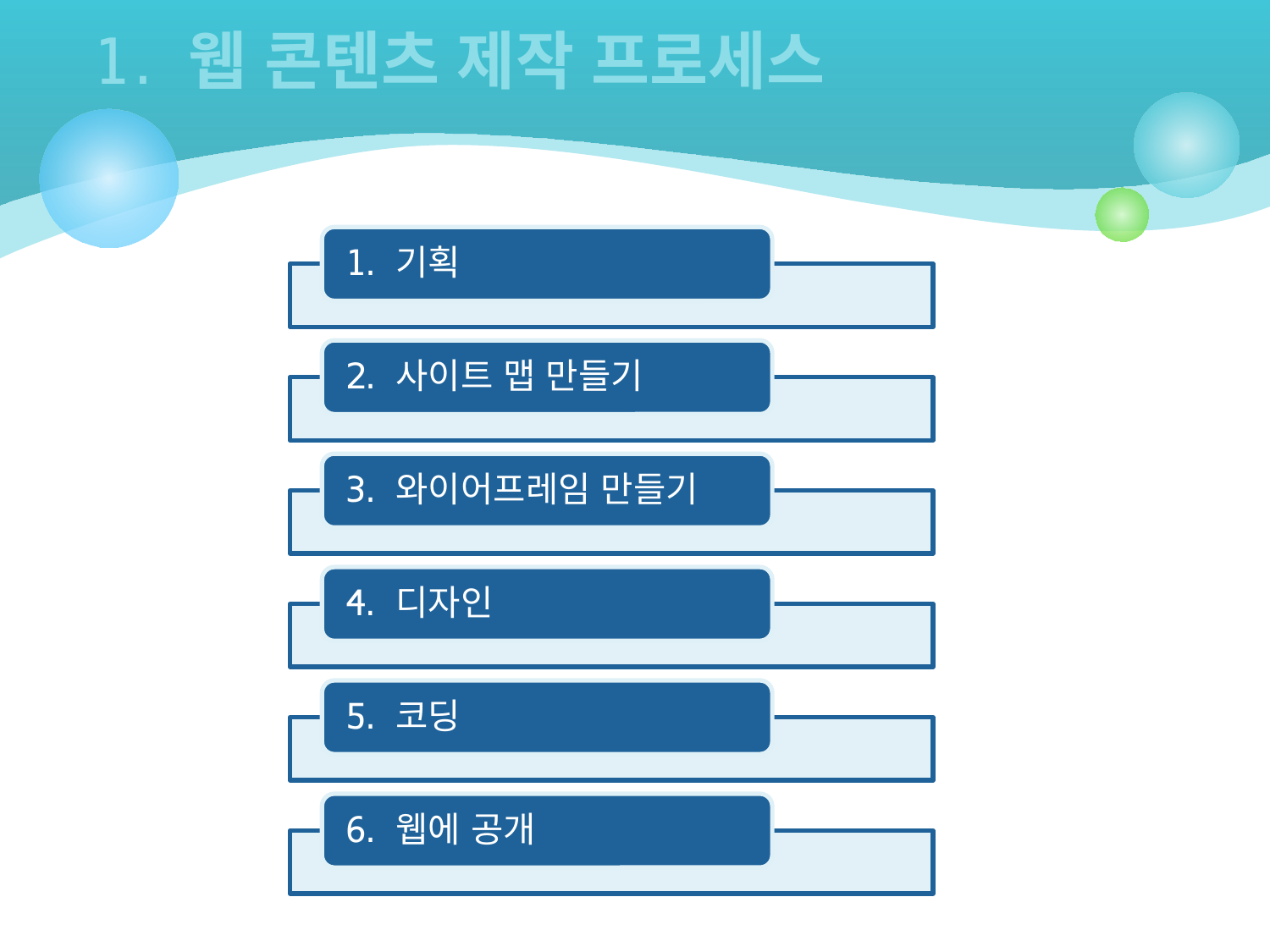

1. 웹 콘텐츠 제작 프로세스
1. 기획
2. 사이트 맵 만들기
3. 와이어프레임 만들기
4. 디자인
5. 코딩
6. 웹에 공개